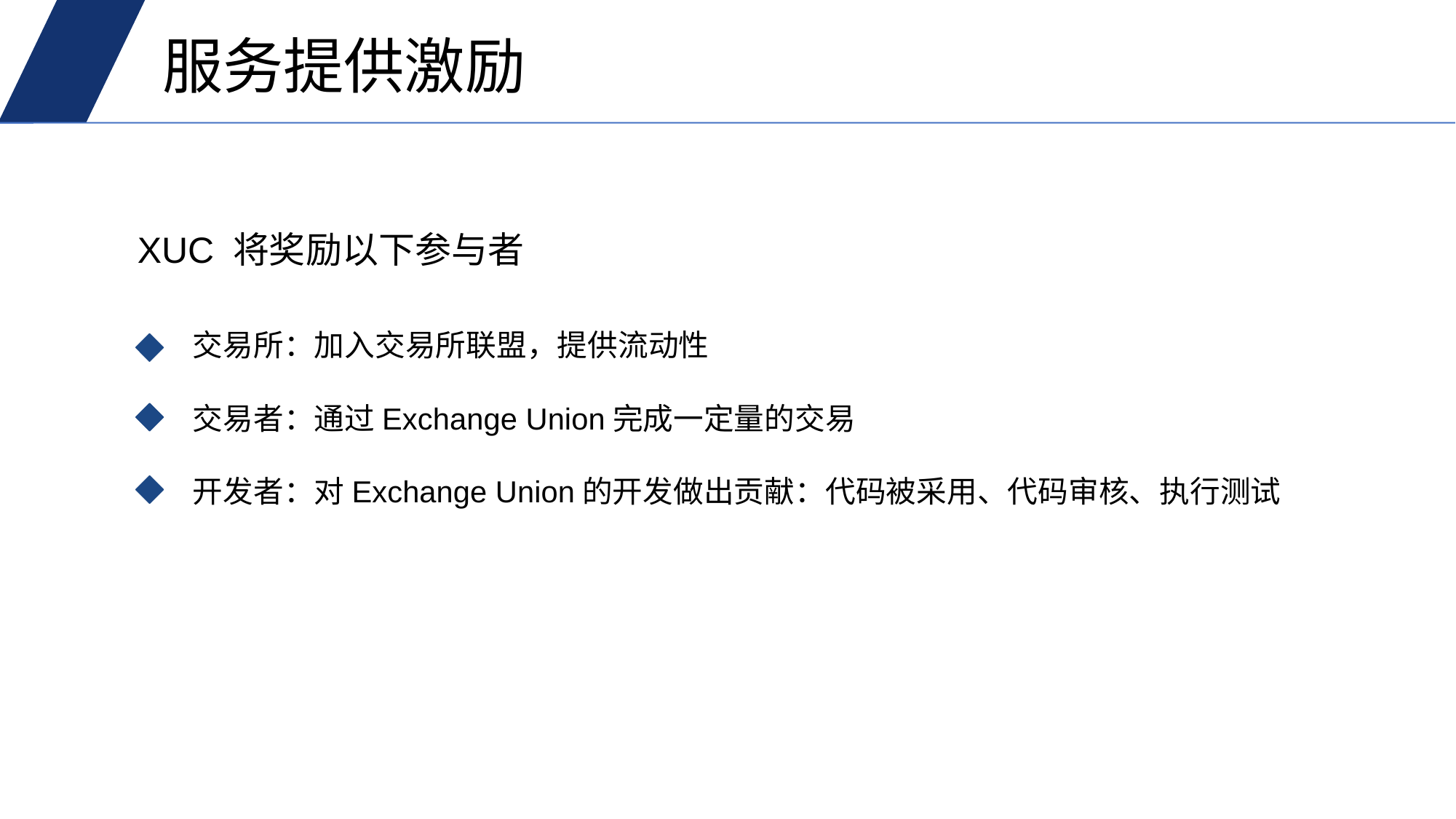

服务提供激励
XUC 将奖励以下参与者

交易所：加入交易所联盟，提供流动性

交易者：通过Exchange Union完成一定量的交易

开发者：对Exchange Union的开发做出贡献：代码被采用、代码审核、执行测试